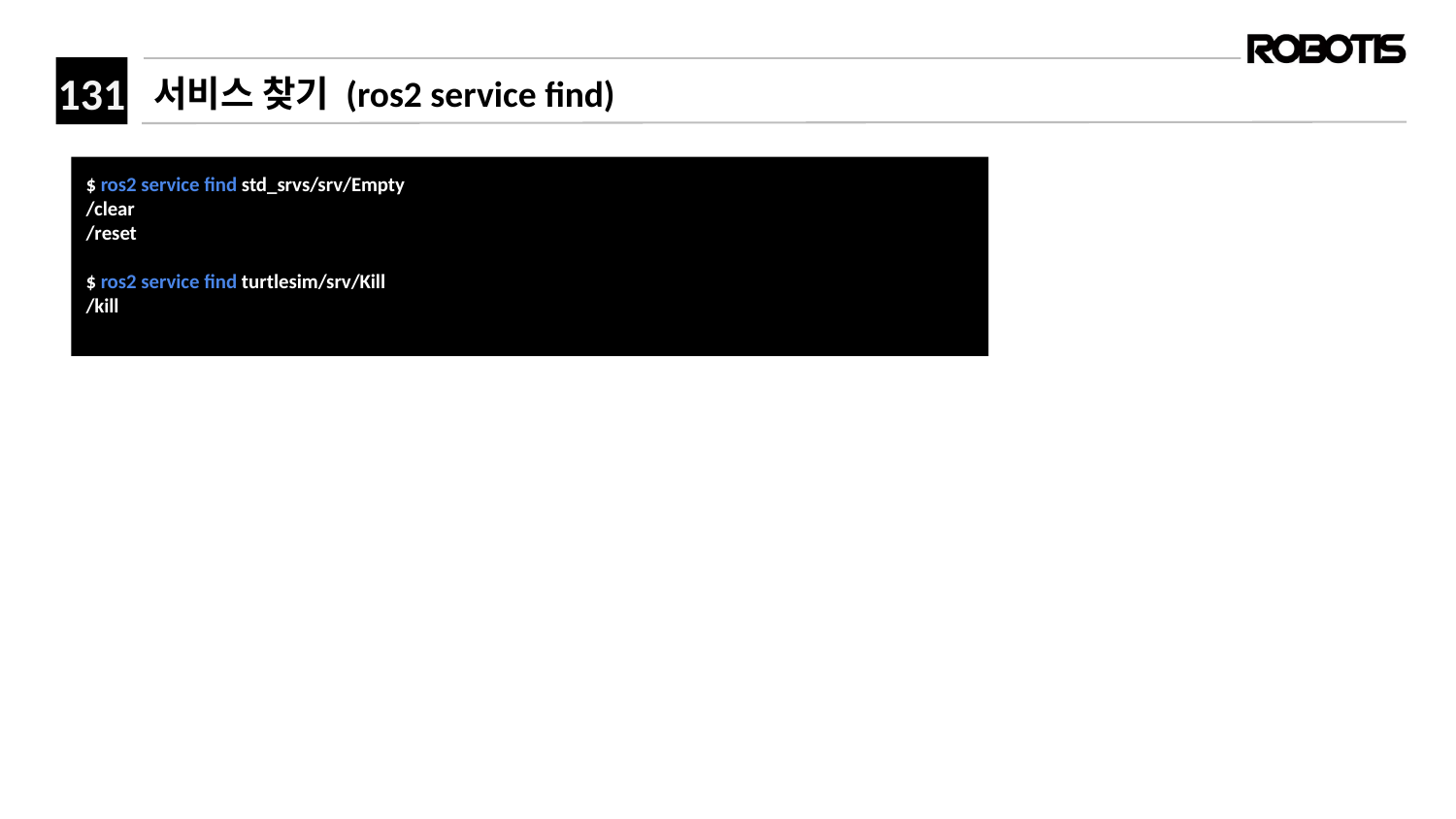

# 서비스 찾기 (ros2 service find)
﻿$ ros2 service find std_srvs/srv/Empty
/clear
/reset

﻿$ ros2 service find turtlesim/srv/Kill
/kill